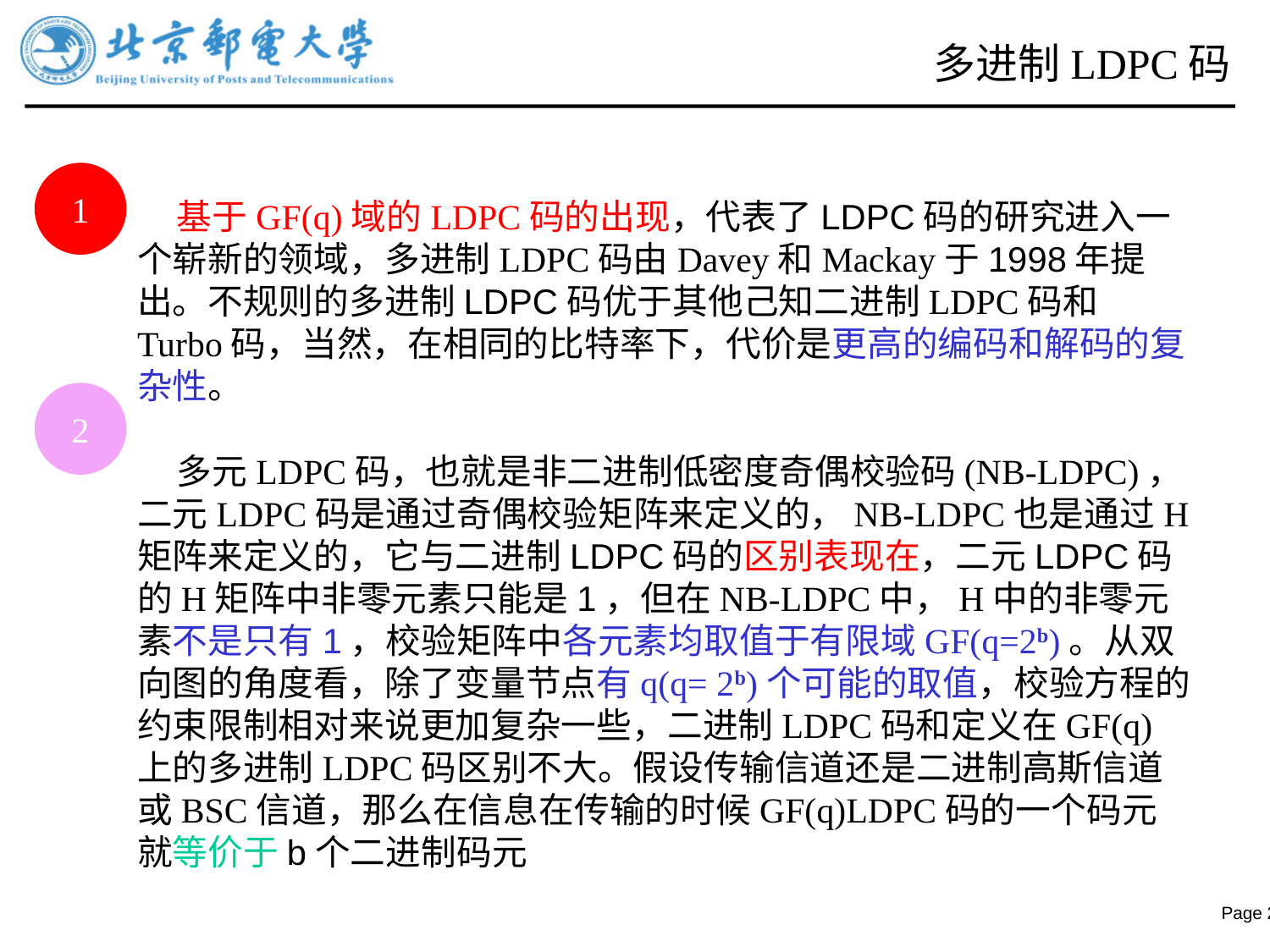

多进制LDPC码
1
    基于GF(q)域的LDPC码的出现，代表了LDPC码的研究进入一个崭新的领域，多进制LDPC码由Davey和Mackay于1998年提出。不规则的多进制LDPC码优于其他己知二进制LDPC码和Turbo码，当然，在相同的比特率下，代价是更高的编码和解码的复杂性。

    多元LDPC码，也就是非二进制低密度奇偶校验码(NB-LDPC)，二元LDPC码是通过奇偶校验矩阵来定义的，NB-LDPC也是通过H矩阵来定义的，它与二进制LDPC码的区别表现在，二元LDPC码的H矩阵中非零元素只能是1，但在NB-LDPC中，H中的非零元素不是只有1，校验矩阵中各元素均取值于有限域GF(q=2b)。从双向图的角度看，除了变量节点有q(q= 2b)个可能的取值，校验方程的约束限制相对来说更加复杂一些，二进制LDPC码和定义在GF(q)上的多进制LDPC码区别不大。假设传输信道还是二进制高斯信道或BSC信道，那么在信息在传输的时候GF(q)LDPC码的一个码元就等价于b个二进制码元
2